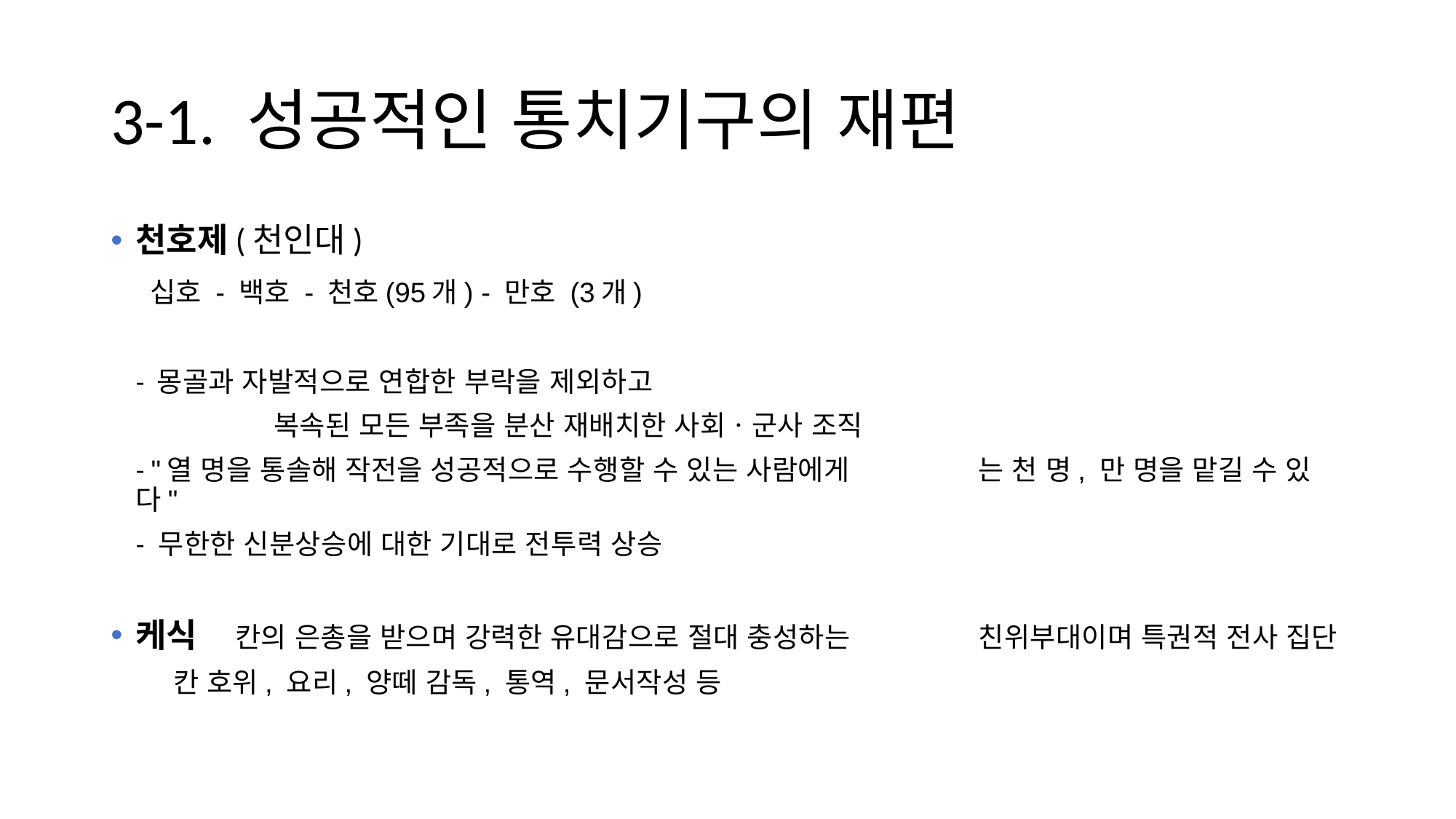

# 3-1. 성공적인 통치기구의 재편
천호제(천인대)
		 십호 - 백호 - 천호(95개) - 만호 (3개)

		- 몽골과 자발적으로 연합한 부락을 제외하고
	   	    복속된 모든 부족을 분산 재배치한 사회ㆍ군사 조직
		- "열 명을 통솔해 작전을 성공적으로 수행할 수 있는 사람에게	     는 천 명, 만 명을 맡길 수 있다"
		- 무한한 신분상승에 대한 기대로 전투력 상승

케식    칸의 은총을 받으며 강력한 유대감으로 절대 충성하는 	     친위부대이며 특권적 전사 집단
		    칸 호위, 요리, 양떼 감독, 통역, 문서작성 등